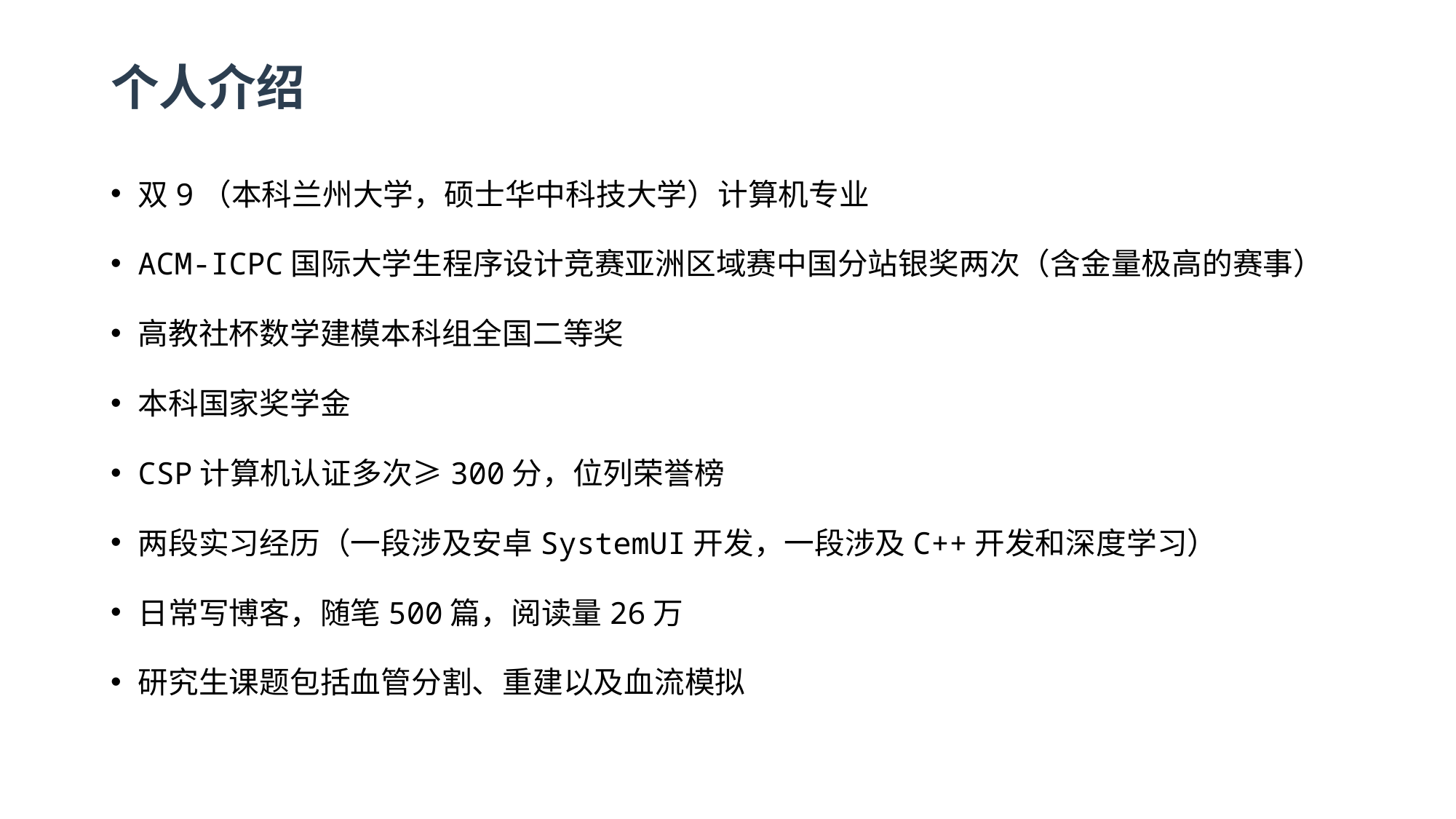

个人介绍
双9（本科兰州大学，硕士华中科技大学）计算机专业
ACM-ICPC国际大学生程序设计竞赛亚洲区域赛中国分站银奖两次（含金量极高的赛事）
高教社杯数学建模本科组全国二等奖
本科国家奖学金
CSP计算机认证多次≥300分，位列荣誉榜
两段实习经历（一段涉及安卓SystemUI开发，一段涉及C++开发和深度学习）
日常写博客，随笔500篇，阅读量26万
研究生课题包括血管分割、重建以及血流模拟